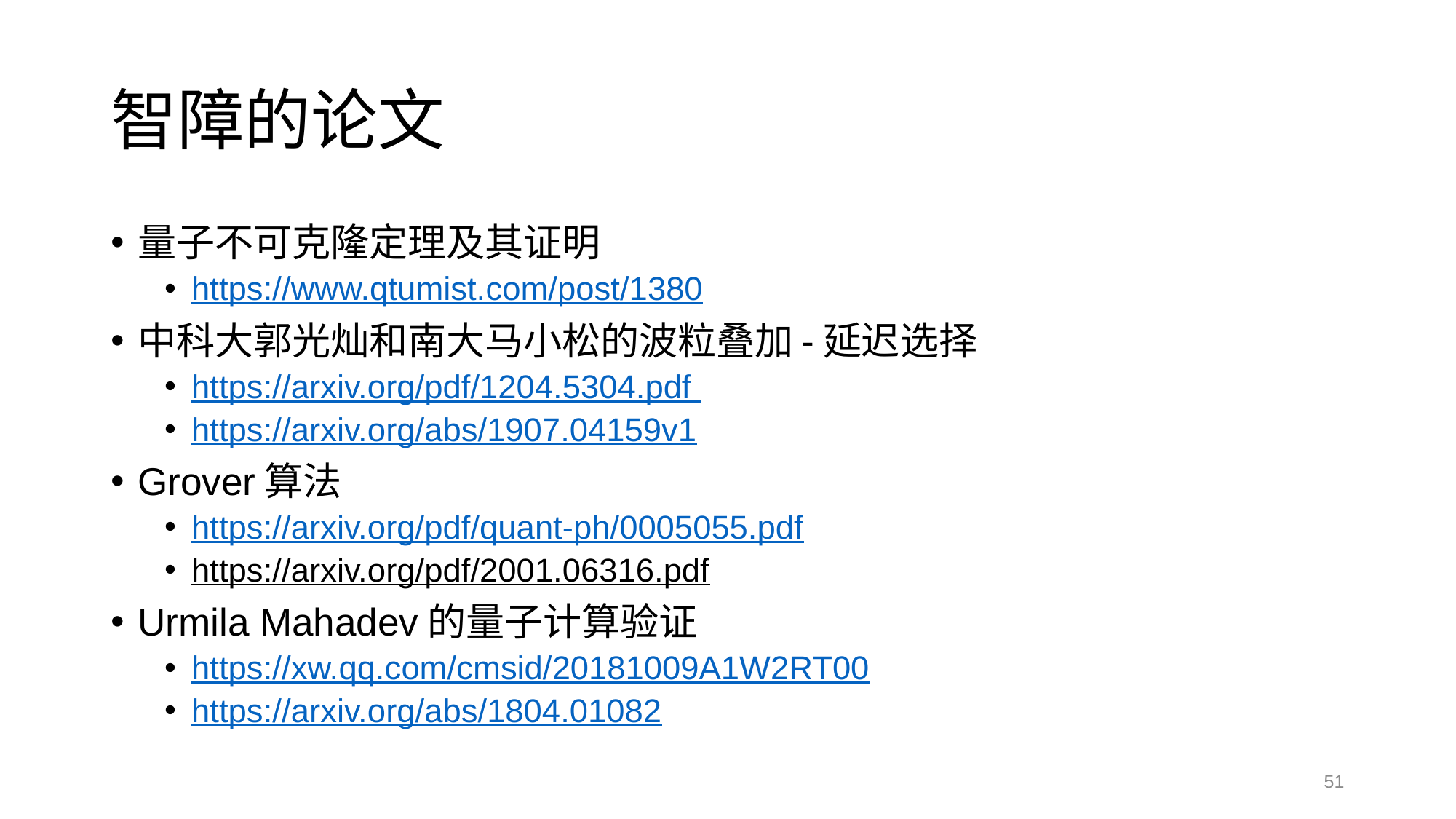

# 智障的论文
量子不可克隆定理及其证明
https://www.qtumist.com/post/1380
中科大郭光灿和南大马小松的波粒叠加-延迟选择
https://arxiv.org/pdf/1204.5304.pdf
https://arxiv.org/abs/1907.04159v1
Grover算法
https://arxiv.org/pdf/quant-ph/0005055.pdf
https://arxiv.org/pdf/2001.06316.pdf
Urmila Mahadev的量子计算验证
https://xw.qq.com/cmsid/20181009A1W2RT00
https://arxiv.org/abs/1804.01082
51